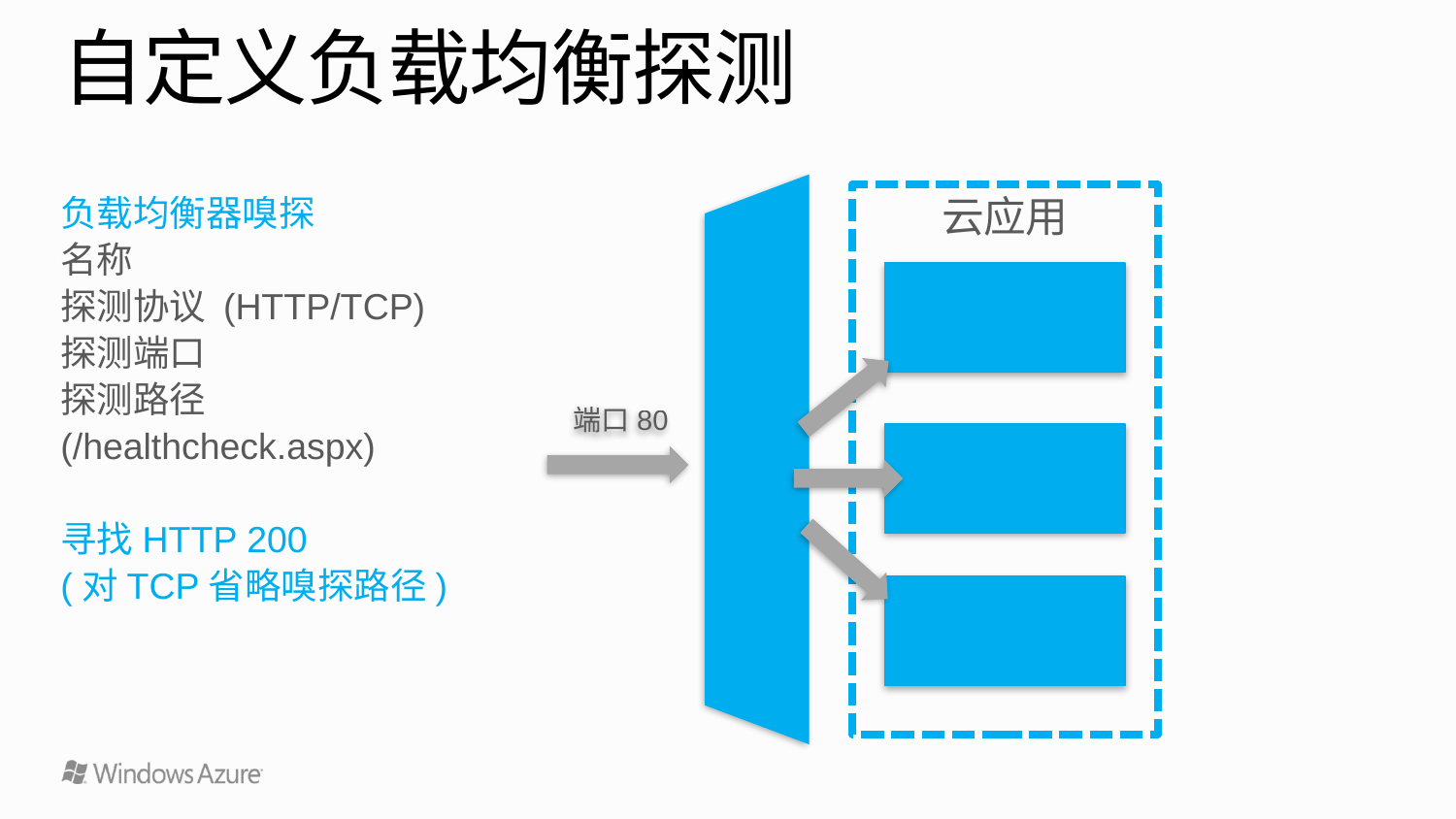

# 自定义负载均衡探测

负载均衡器嗅探
名称
探测协议 (HTTP/TCP)
探测端口
探测路径
(/healthcheck.aspx)

寻找HTTP 200
(对TCP省略嗅探路径)

云应用

VM1
/healthcheck.aspx

端口80

LB

VM2
/healthcheck.aspx

VM3
/healthcheck.aspx